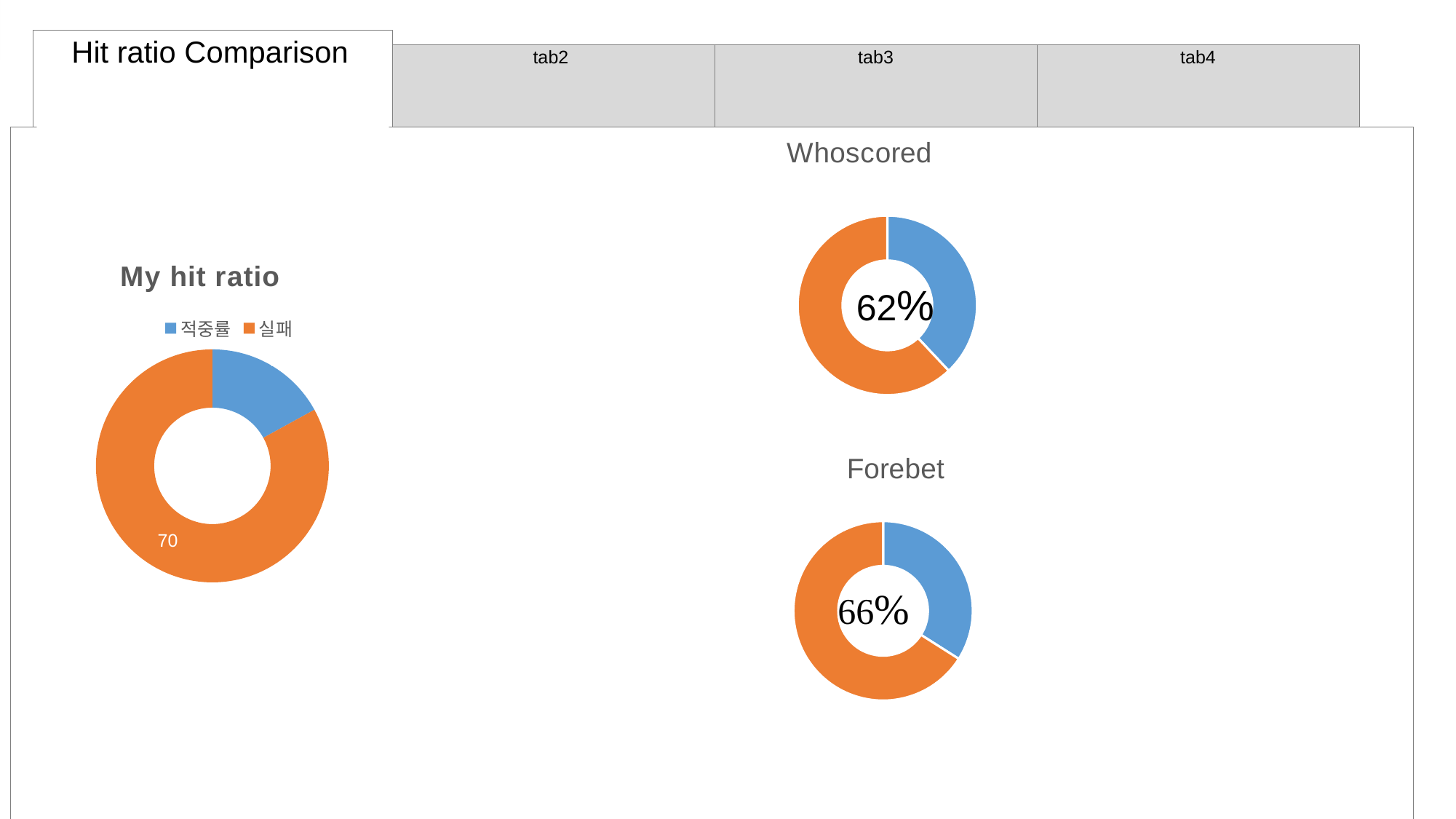

Hit ratio Comparison

tab2
tab3
tab4

### Chart: Whoscored

| Category | 열1 |
|---|---|
| 적중률 | 38.0 |
| 실패 | 62.0 |

### Chart: My hit ratio

| Category | 열1 |
|---|---|
| 적중률 | 17.0 |
| 실패 | 83.0 |
62%

### Chart: Forebet

| Category | 열1 |
|---|---|
| 적중률 | 34.0 |
| 실패 | 66.0 |